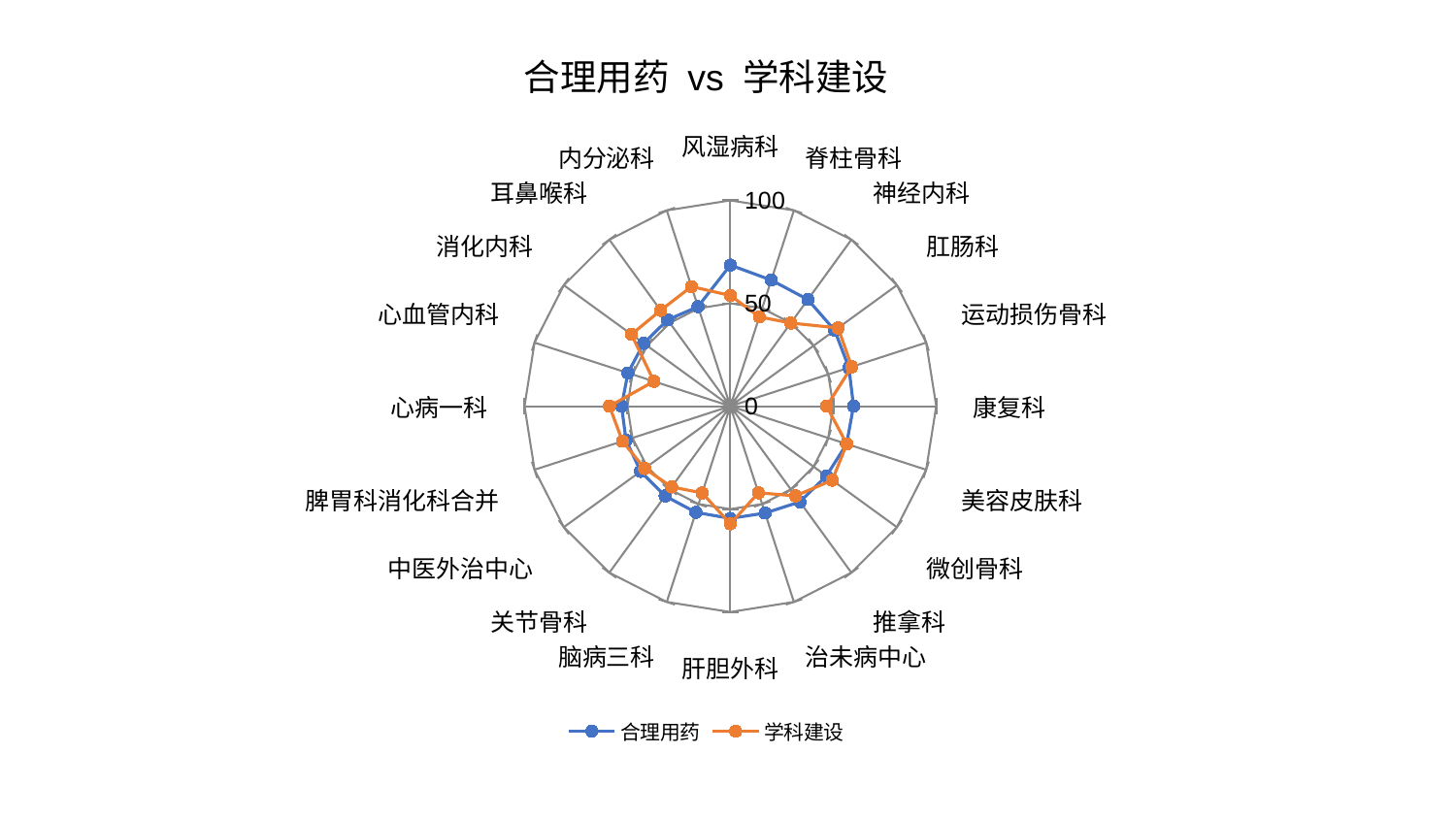

### Chart: 合理用药 vs 学科建设

| Category | 合理用药 | 学科建设 |
|---|---|---|
| 风湿病科 | 68.56611841585116 | 53.78073488829961 |
| 脊柱骨科 | 64.40121555437322 | 45.6512890874216 |
| 神经内科 | 64.0557589975282 | 49.94485850187243 |
| 肛肠科 | 62.67646499039858 | 64.70502704977709 |
| 运动损伤骨科 | 60.54689271389003 | 62.00771975365041 |
| 康复科 | 59.839462402998684 | 46.79397372298118 |
| 美容皮肤科 | 59.37451175604893 | 59.46520972678397 |
| 微创骨科 | 57.68455053026872 | 61.18600884629828 |
| 推拿科 | 57.4746867748339 | 53.8802139080872 |
| 治未病中心 | 54.619974487616815 | 44.248896848959646 |
| 肝胆外科 | 54.53098751308584 | 57.16671502702316 |
| 脑病三科 | 54.267749317618836 | 44.33136612749532 |
| 关节骨科 | 53.9267810553752 | 48.50203325761078 |
| 中医外治中心 | 53.91468054362807 | 51.500660308630266 |
| 脾胃科消化科合并 | 53.2839379020557 | 55.10481904665249 |
| 心病一科 | 52.86037854043051 | 58.7263887840355 |
| 心血管内科 | 52.31037406022029 | 39.034472587325226 |
| 消化内科 | 52.014322737178524 | 59.366861298035595 |
| 耳鼻喉科 | 51.87090847671083 | 57.5757223707084 |
| 内分泌科 | 50.858312911732824 | 61.14881233699916 |
50